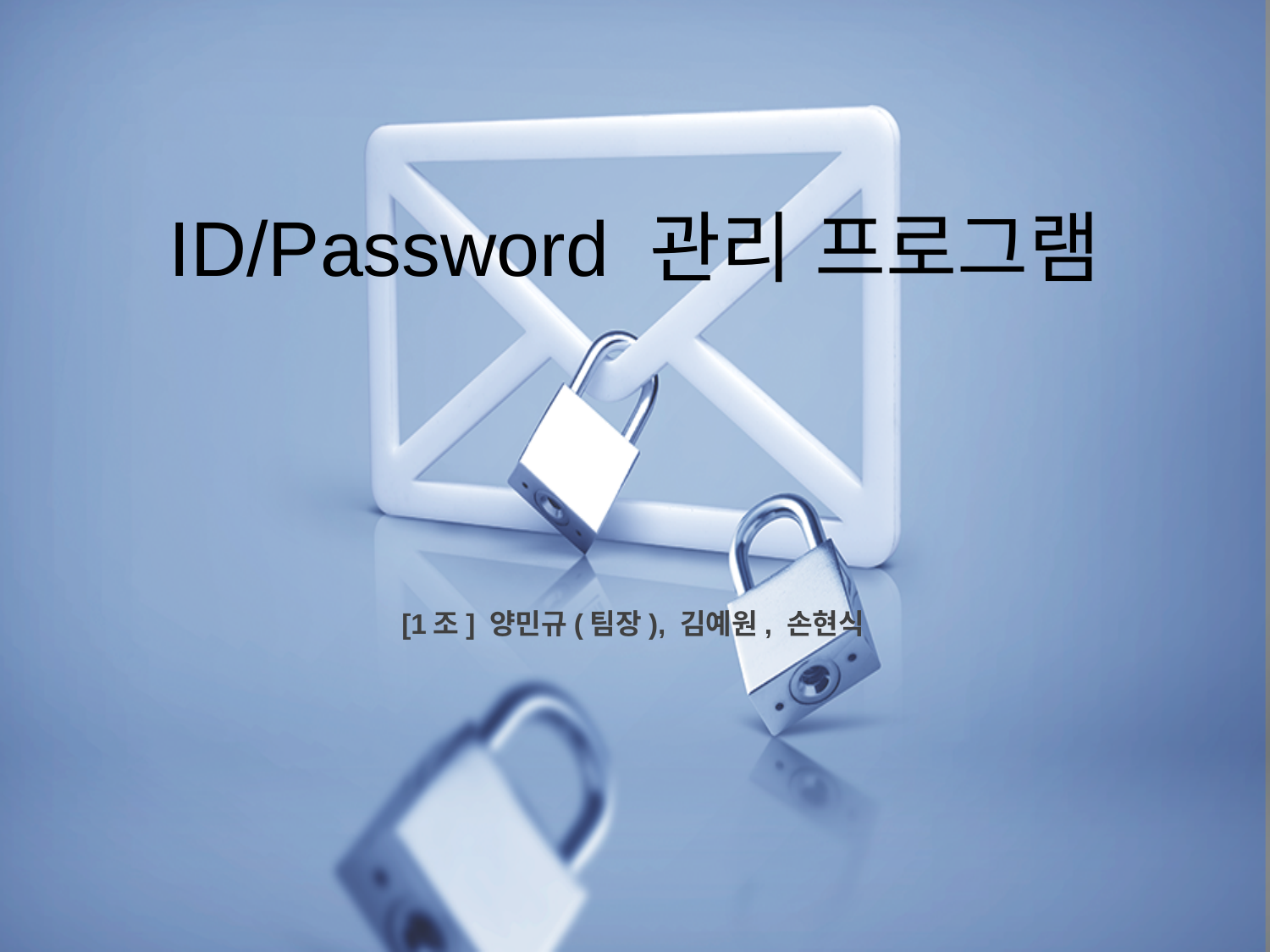

# ID/Password 관리 프로그램
[1조] 양민규(팀장), 김예원, 손현식